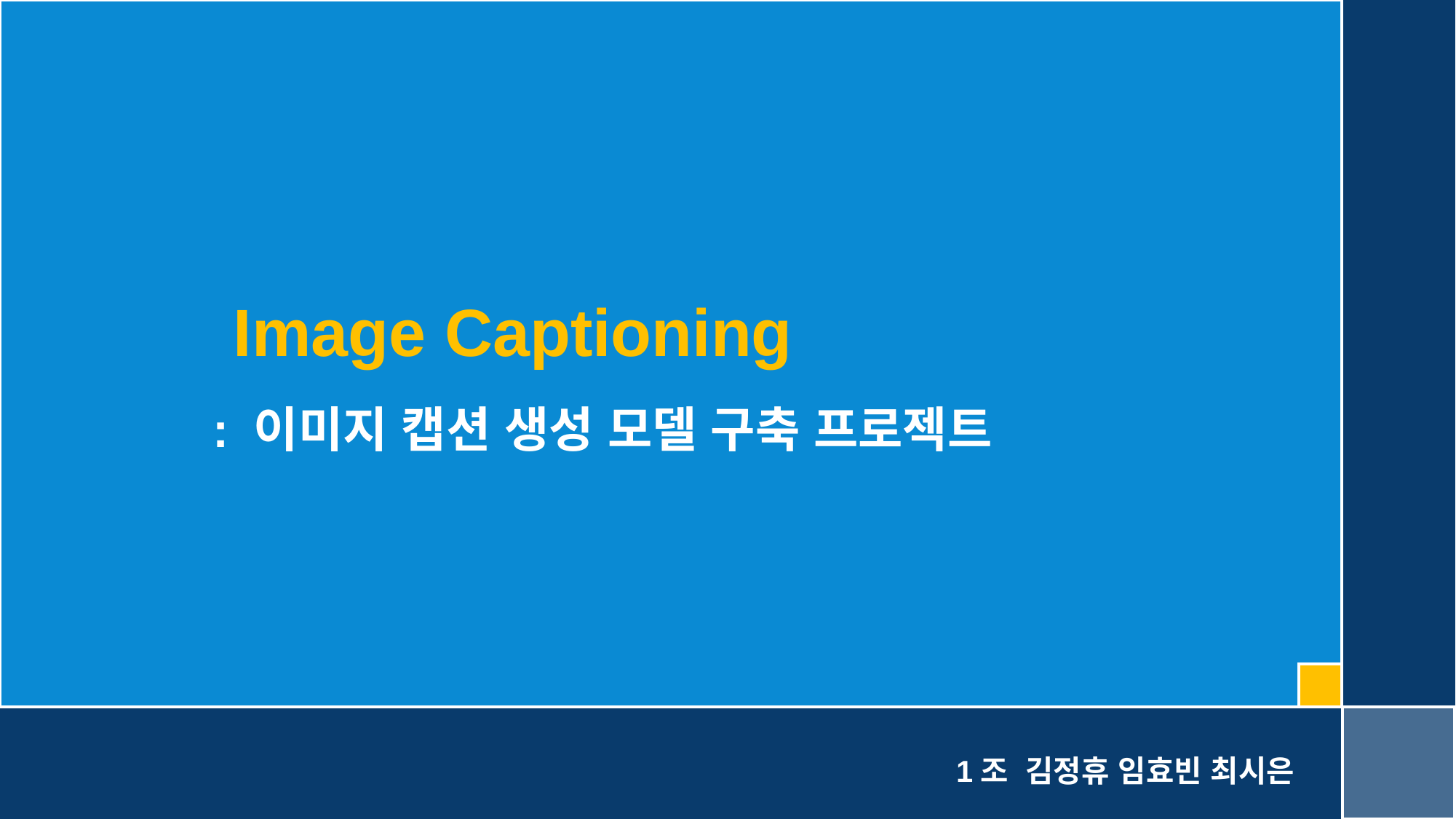

Image Captioning
               : 이미지 캡션 생성 모델 구축 프로젝트

1조  김정휴 임효빈 최시은